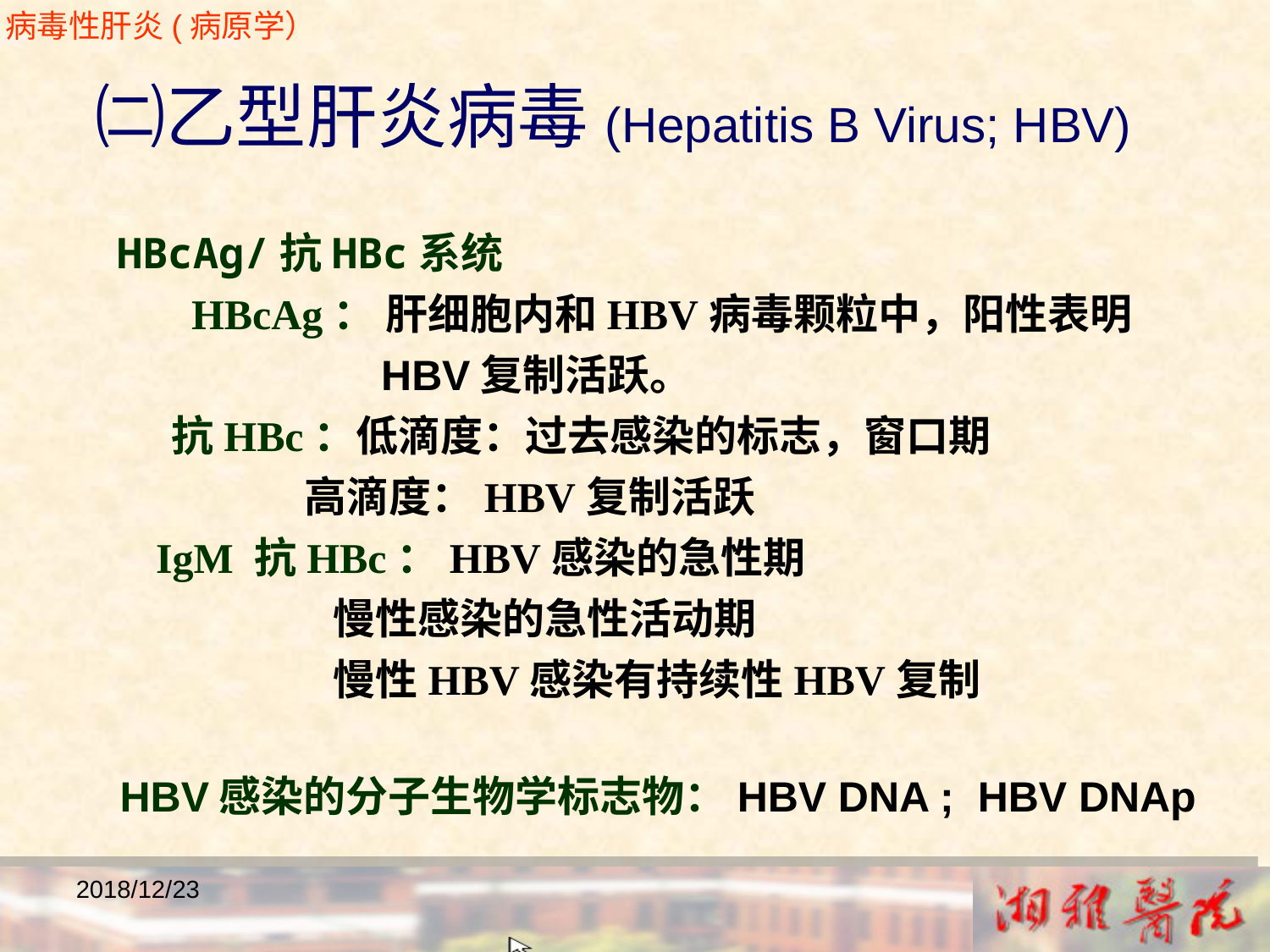

病毒性肝炎(病原学）
   ㈡乙型肝炎病毒(Hepatitis B Virus; HBV)

         HBcAg/抗HBc系统
             HBcAg： 肝细胞内和HBV病毒颗粒中，阳性表明
                             HBV复制活跃。
             抗HBc：低滴度：过去感染的标志，窗口期
                           高滴度：HBV复制活跃
          IgM 抗HBc：HBV感染的急性期
                              慢性感染的急性活动期
                              慢性HBV感染有持续性HBV复制

      HBV感染的分子生物学标志物：HBV DNA ;  HBV DNAp

2018/12/23